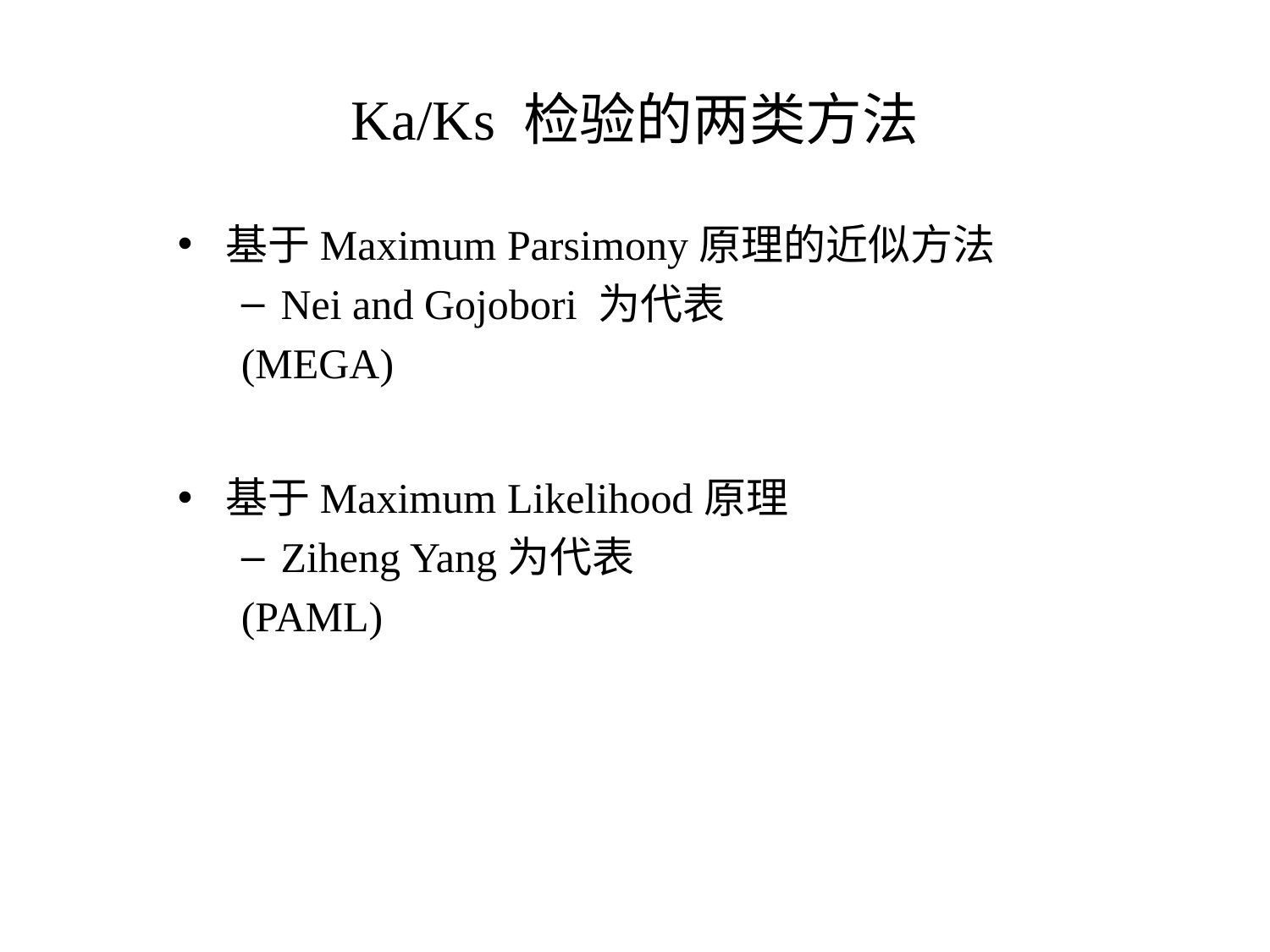

# Ka/Ks 检验的两类方法
基于Maximum Parsimony原理的近似方法
Nei and Gojobori 为代表
(MEGA)

基于Maximum Likelihood原理
Ziheng Yang为代表
(PAML)